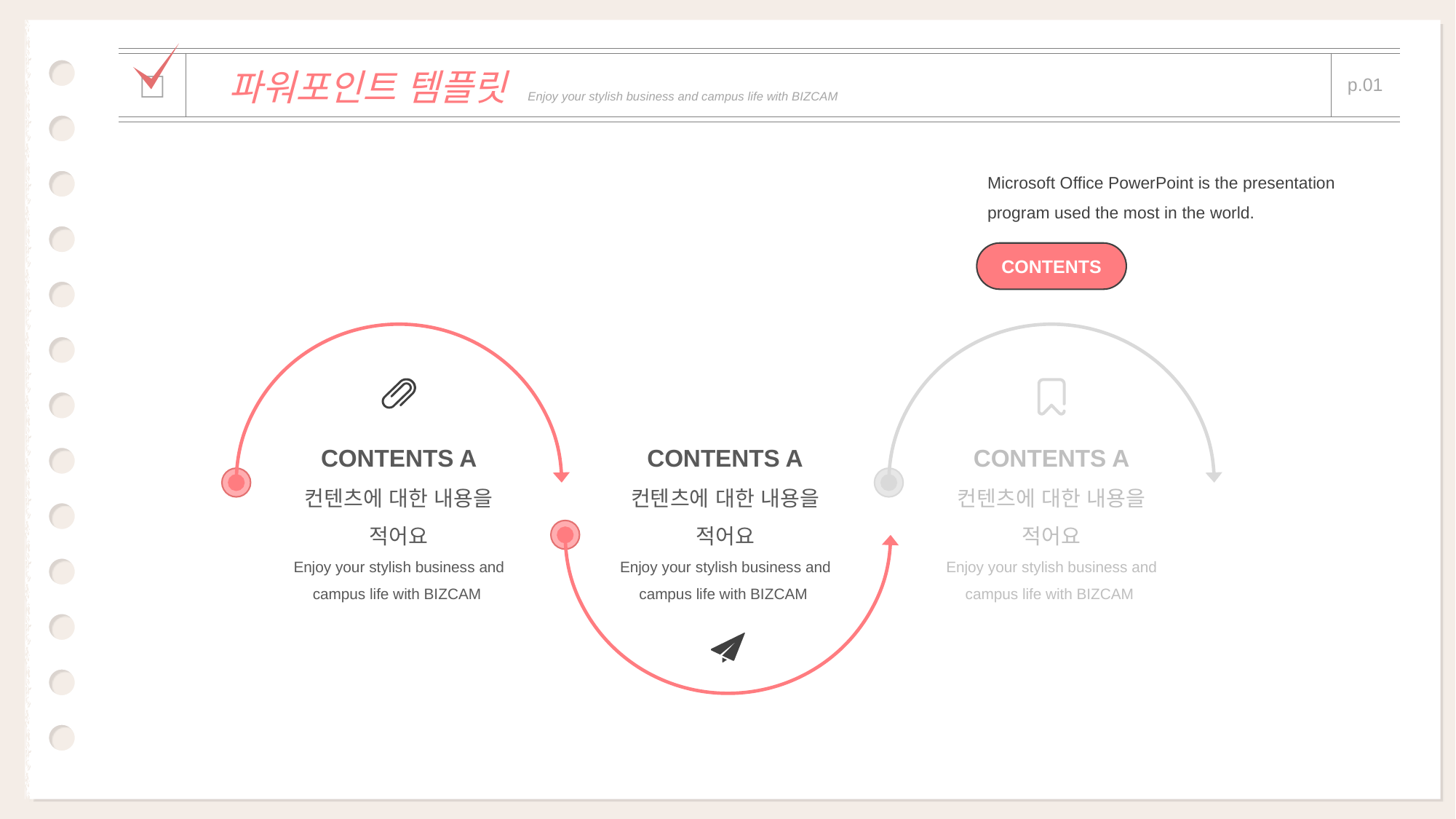

|  |  |  |
| --- | --- | --- |
| □ | 파워포인트 템플릿 Enjoy your stylish business and campus life with BIZCAM | p.01 |
|  |  |  |
Microsoft Office PowerPoint is the presentation program used the most in the world.
CONTENTS

CONTENTS A
컨텐츠에 대한 내용을 적어요
Enjoy your stylish business and campus life with BIZCAM
CONTENTS A
컨텐츠에 대한 내용을 적어요
Enjoy your stylish business and campus life with BIZCAM
CONTENTS A
컨텐츠에 대한 내용을 적어요
Enjoy your stylish business and campus life with BIZCAM